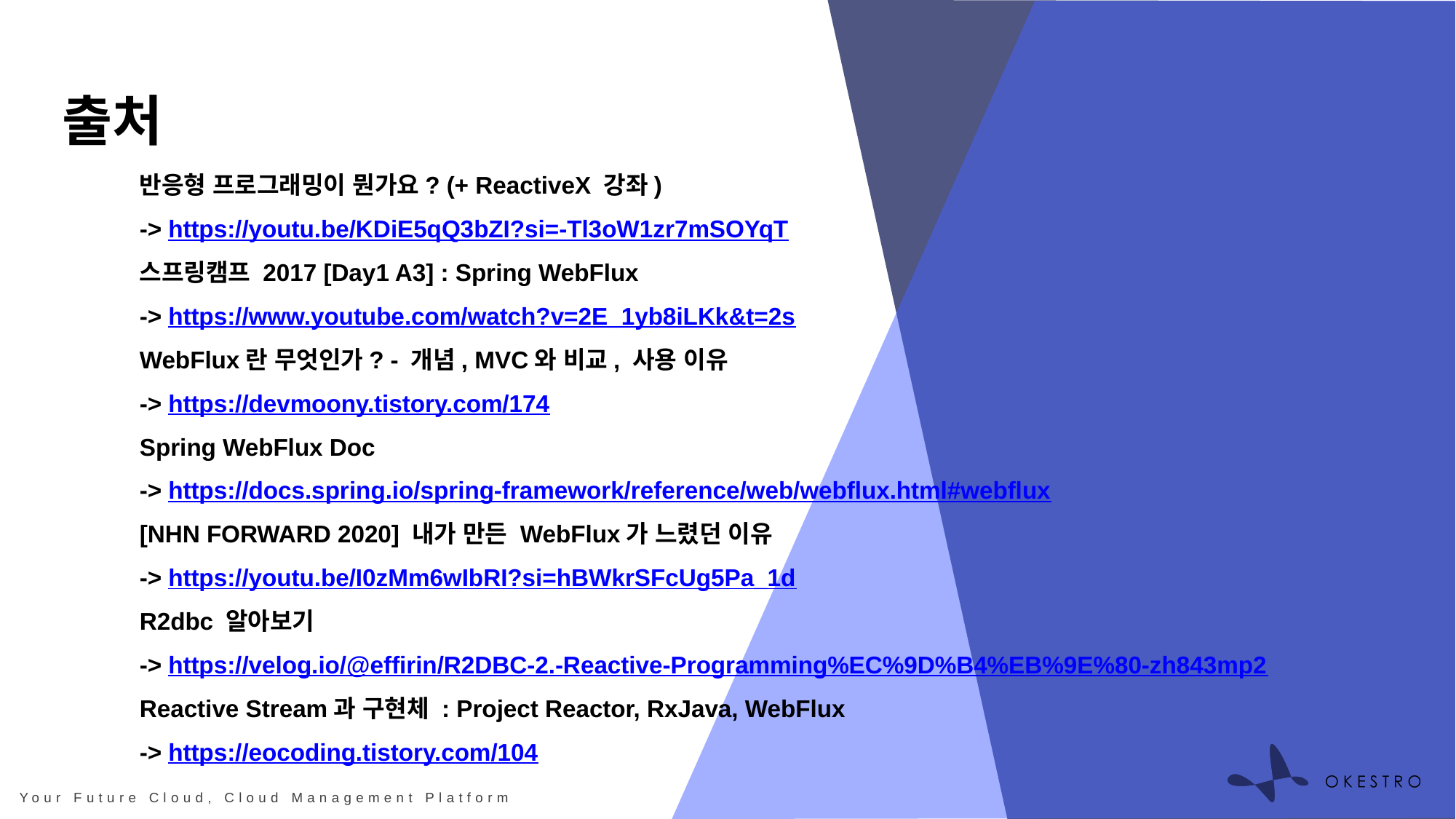

출처
반응형 프로그래밍이 뭔가요? (+ ReactiveX 강좌)
-> https://youtu.be/KDiE5qQ3bZI?si=-Tl3oW1zr7mSOYqT
스프링캠프 2017 [Day1 A3] : Spring WebFlux
-> https://www.youtube.com/watch?v=2E_1yb8iLKk&t=2s
WebFlux란 무엇인가? - 개념, MVC와 비교, 사용 이유
-> https://devmoony.tistory.com/174
Spring WebFlux Doc
-> https://docs.spring.io/spring-framework/reference/web/webflux.html#webflux
[NHN FORWARD 2020] 내가 만든 WebFlux가 느렸던 이유
-> https://youtu.be/I0zMm6wIbRI?si=hBWkrSFcUg5Pa_1d
R2dbc 알아보기
-> https://velog.io/@effirin/R2DBC-2.-Reactive-Programming%EC%9D%B4%EB%9E%80-zh843mp2
Reactive Stream과 구현체 : Project Reactor, RxJava, WebFlux
-> https://eocoding.tistory.com/104